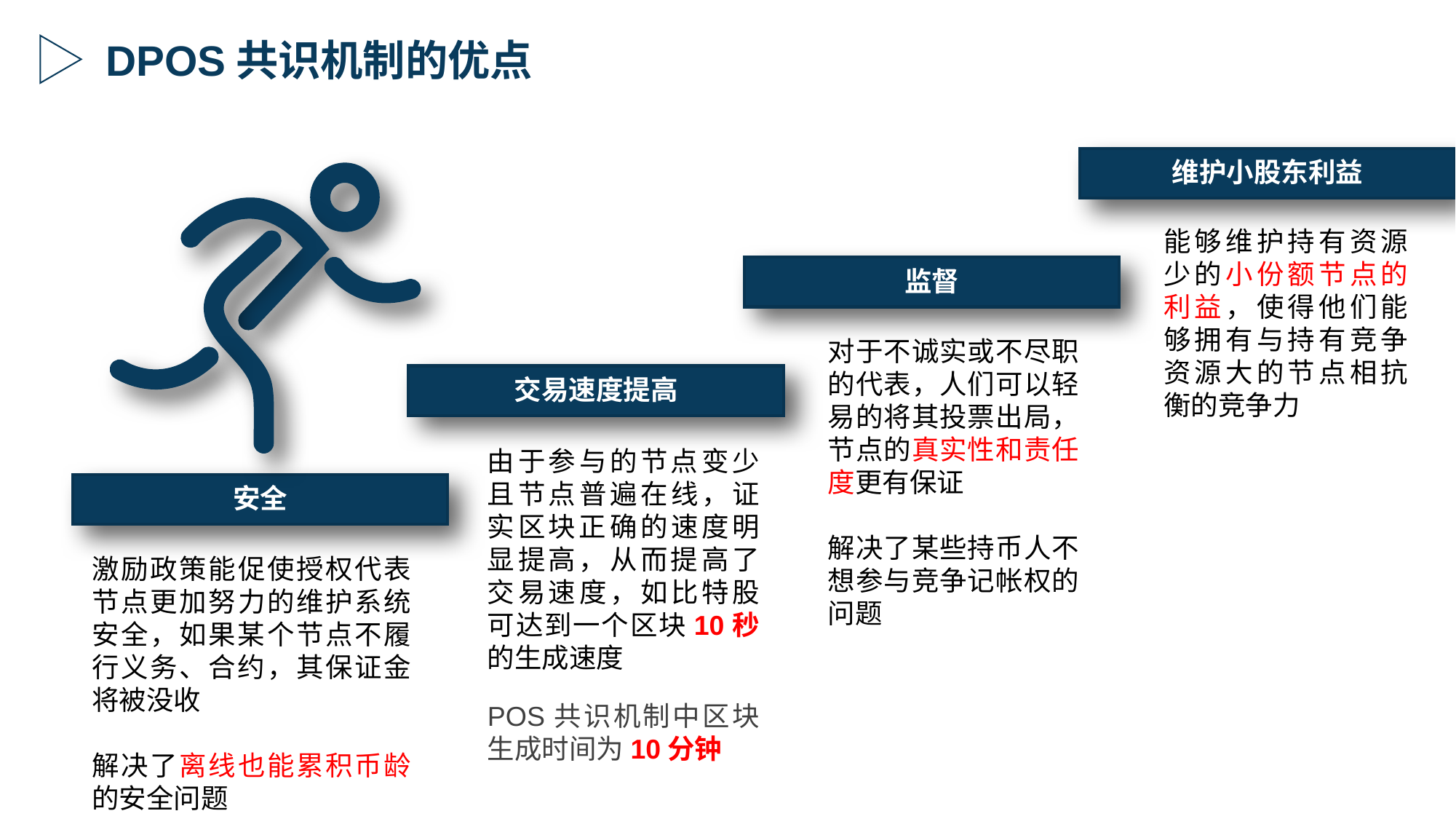

DPOS共识机制的优点

维护小股东利益

能够维护持有资源少的小份额节点的利益，使得他们能够拥有与持有竞争资源大的节点相抗衡的竞争力

监督

对于不诚实或不尽职的代表，人们可以轻易的将其投票出局，节点的真实性和责任度更有保证

解决了某些持币人不想参与竞争记帐权的问题

交易速度提高

由于参与的节点变少且节点普遍在线，证实区块正确的速度明显提高，从而提高了交易速度，如比特股可达到一个区块10秒的生成速度

POS共识机制中区块生成时间为10分钟
安全

激励政策能促使授权代表节点更加努力的维护系统安全，如果某个节点不履行义务、合约，其保证金将被没收

解决了离线也能累积币龄的安全问题